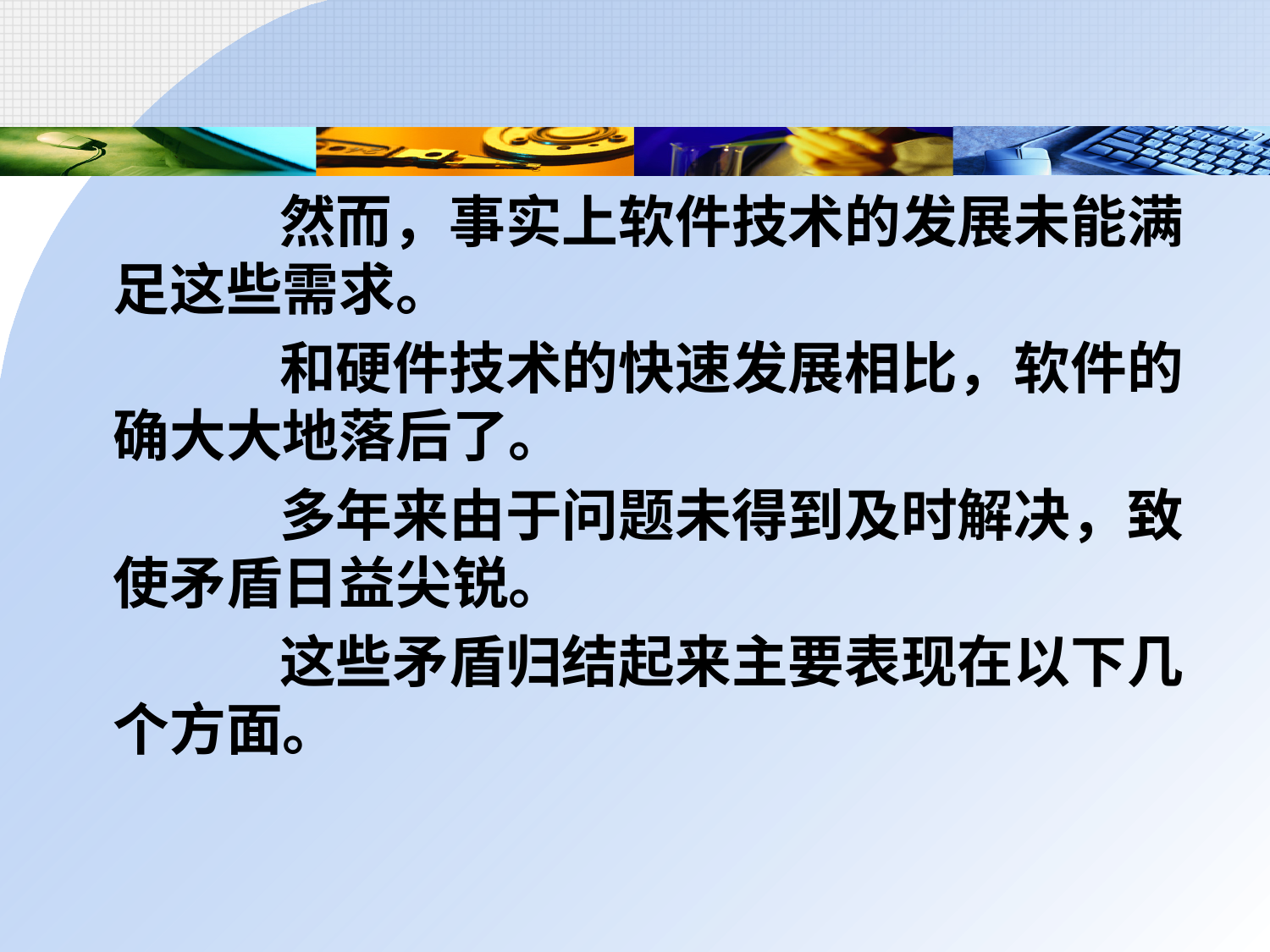

然而，事实上软件技术的发展未能满足这些需求。
		  和硬件技术的快速发展相比，软件的确大大地落后了。
		  多年来由于问题未得到及时解决，致使矛盾日益尖锐。
		  这些矛盾归结起来主要表现在以下几个方面。